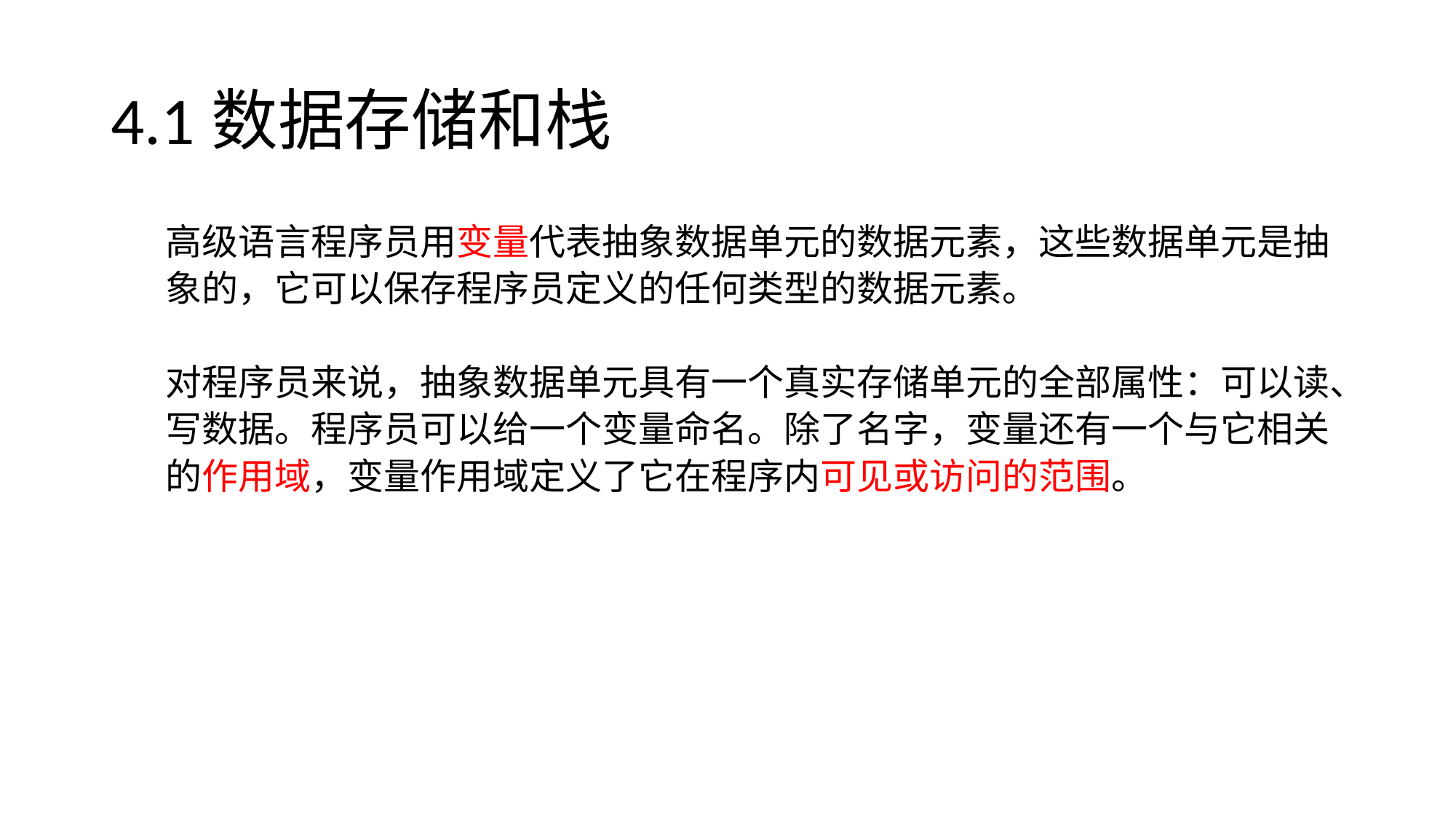

# 4.1数据存储和栈
高级语言程序员用变量代表抽象数据单元的数据元素，这些数据单元是抽
象的，它可以保存程序员定义的任何类型的数据元素。

对程序员来说，抽象数据单元具有一个真实存储单元的全部属性：可以读、
写数据。程序员可以给一个变量命名。除了名字，变量还有一个与它相关
的作用域，变量作用域定义了它在程序内可见或访问的范围。